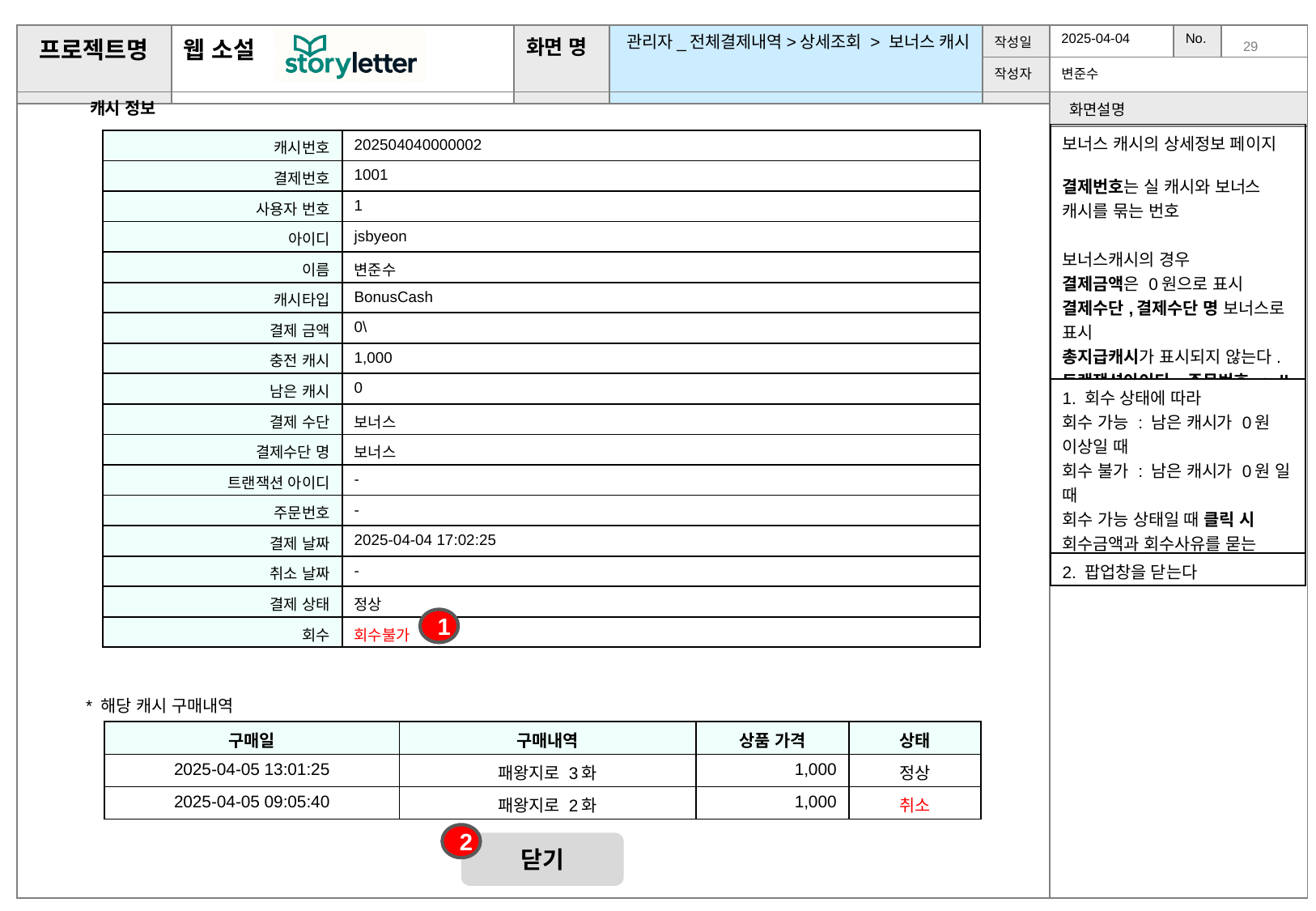

관리자_전체결제내역>상세조회 > 보너스 캐시
캐시 정보
| 보너스 캐시의 상세정보 페이지 결제번호는 실 캐시와 보너스 캐시를 묶는 번호 보너스캐시의 경우 결제금액은 0원으로 표시 결제수단,결제수단 명 보너스로 표시 총지급캐시가 표시되지 않는다. 트랜잭션아이디, 주문번호 null |
| --- |
| 1. 회수 상태에 따라 회수 가능 : 남은 캐시가 0원 이상일 때 회수 불가 : 남은 캐시가 0원 일 때 회수 가능 상태일 때 클릭 시 회수금액과 회수사유를 묻는 영역이 나오게 한다. |
| 2. 팝업창을 닫는다 |
| 캐시번호 | 202504040000002 |
| --- | --- |
| 결제번호 | 1001 |
| 사용자 번호 | 1 |
| 아이디 | jsbyeon |
| 이름 | 변준수 |
| 캐시타입 | BonusCash |
| 결제 금액 | 0\ |
| 충전 캐시 | 1,000 |
| 남은 캐시 | 0 |
| 결제 수단 | 보너스 |
| 결제수단 명 | 보너스 |
| 트랜잭션 아이디 | - |
| 주문번호 | - |
| 결제 날짜 | 2025-04-04 17:02:25 |
| 취소 날짜 | - |
| 결제 상태 | 정상 |
| 회수 | 회수불가 |
1
* 해당 캐시 구매내역
| 구매일 | 구매내역 | 상품 가격 | 상태 |
| --- | --- | --- | --- |
| 2025-04-05 13:01:25 | 패왕지로 3화 | 1,000 | 정상 |
| 2025-04-05 09:05:40 | 패왕지로 2화 | 1,000 | 취소 |
2
닫기